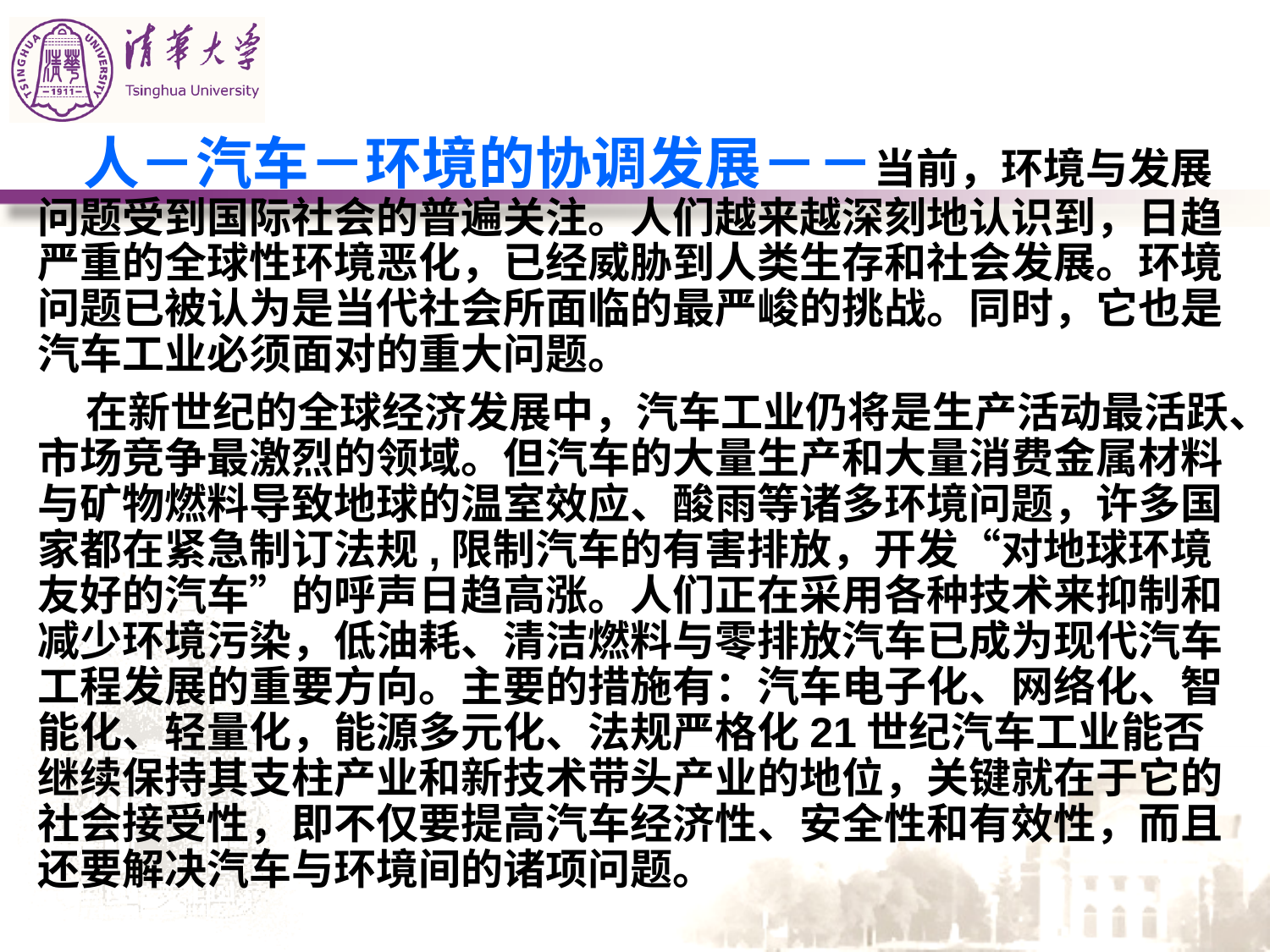

#
   人－汽车－环境的协调发展－－当前，环境与发展问题受到国际社会的普遍关注。人们越来越深刻地认识到，日趋严重的全球性环境恶化，已经威胁到人类生存和社会发展。环境问题已被认为是当代社会所面临的最严峻的挑战。同时，它也是汽车工业必须面对的重大问题。
    在新世纪的全球经济发展中，汽车工业仍将是生产活动最活跃、市场竞争最激烈的领域。但汽车的大量生产和大量消费金属材料与矿物燃料导致地球的温室效应、酸雨等诸多环境问题，许多国家都在紧急制订法规,限制汽车的有害排放，开发“对地球环境友好的汽车”的呼声日趋高涨。人们正在采用各种技术来抑制和减少环境污染，低油耗、清洁燃料与零排放汽车已成为现代汽车工程发展的重要方向。主要的措施有：汽车电子化、网络化、智能化、轻量化，能源多元化、法规严格化21世纪汽车工业能否继续保持其支柱产业和新技术带头产业的地位，关键就在于它的社会接受性，即不仅要提高汽车经济性、安全性和有效性，而且还要解决汽车与环境间的诸项问题。